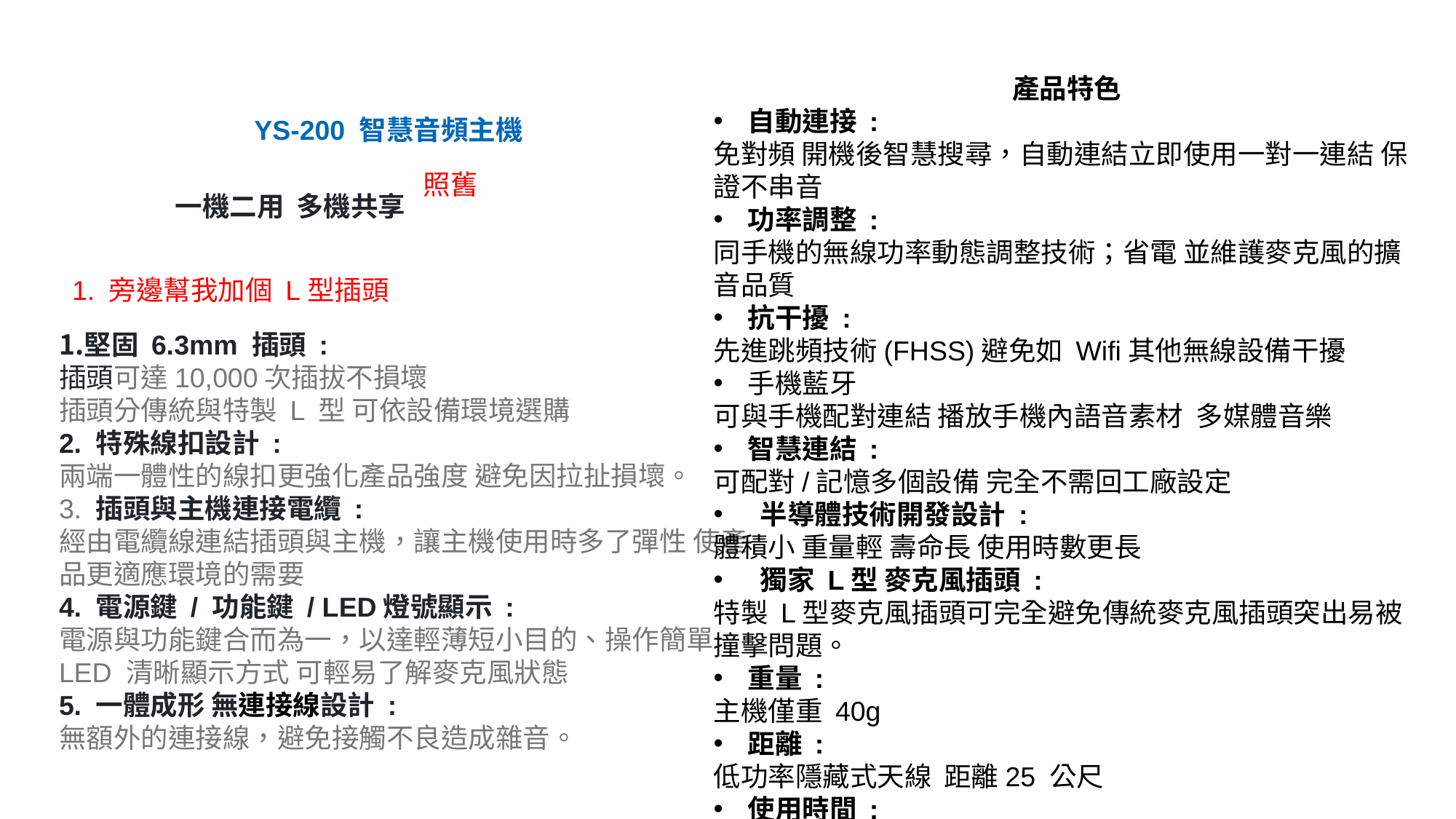

產品特色
自動連接 :
免對頻 開機後智慧搜尋，自動連結立即使用一對一連結 保證不串音
功率調整 :
同手機的無線功率動態調整技術；省電 並維護麥克風的擴音品質
抗干擾 :
先進跳頻技術(FHSS)避免如 Wifi其他無線設備干擾
手機藍牙
可與手機配對連結 播放手機內語音素材  多媒體音樂
智慧連結 :
可配對/記憶多個設備 完全不需回工廠設定
 半導體技術開發設計 :
體積小 重量輕 壽命長 使用時數更長
 獨家 L型 麥克風插頭 :
特製 L型麥克風插頭可完全避免傳統麥克風插頭突出易被撞擊問題。
重量 :
主機僅重 40g
距離 :
低功率隱藏式天線  距離25 公尺
使用時間 :
18小時；長效鋰電池加電池保護晶片 壽命長 無記憶效應
YS-200 智慧音頻主機
照舊
一機二用  多機共享
1. 旁邊幫我加個 L型插頭
堅固 6.3mm 插頭 :
插頭可達10,000次插拔不損壞
插頭分傳統與特製 L 型 可依設備環境選購
2. 特殊線扣設計 :
兩端一體性的線扣更強化產品強度 避免因拉扯損壞。
3. 插頭與主機連接電纜 :
經由電纜線連結插頭與主機，讓主機使用時多了彈性 使產品更適應環境的需要
4. 電源鍵 / 功能鍵 / LED燈號顯示 :
電源與功能鍵合而為一，以達輕薄短小目的、操作簡單
LED 清晰顯示方式 可輕易了解麥克風狀態
5. 一體成形 無連接線設計 :
無額外的連接線，避免接觸不良造成雜音。